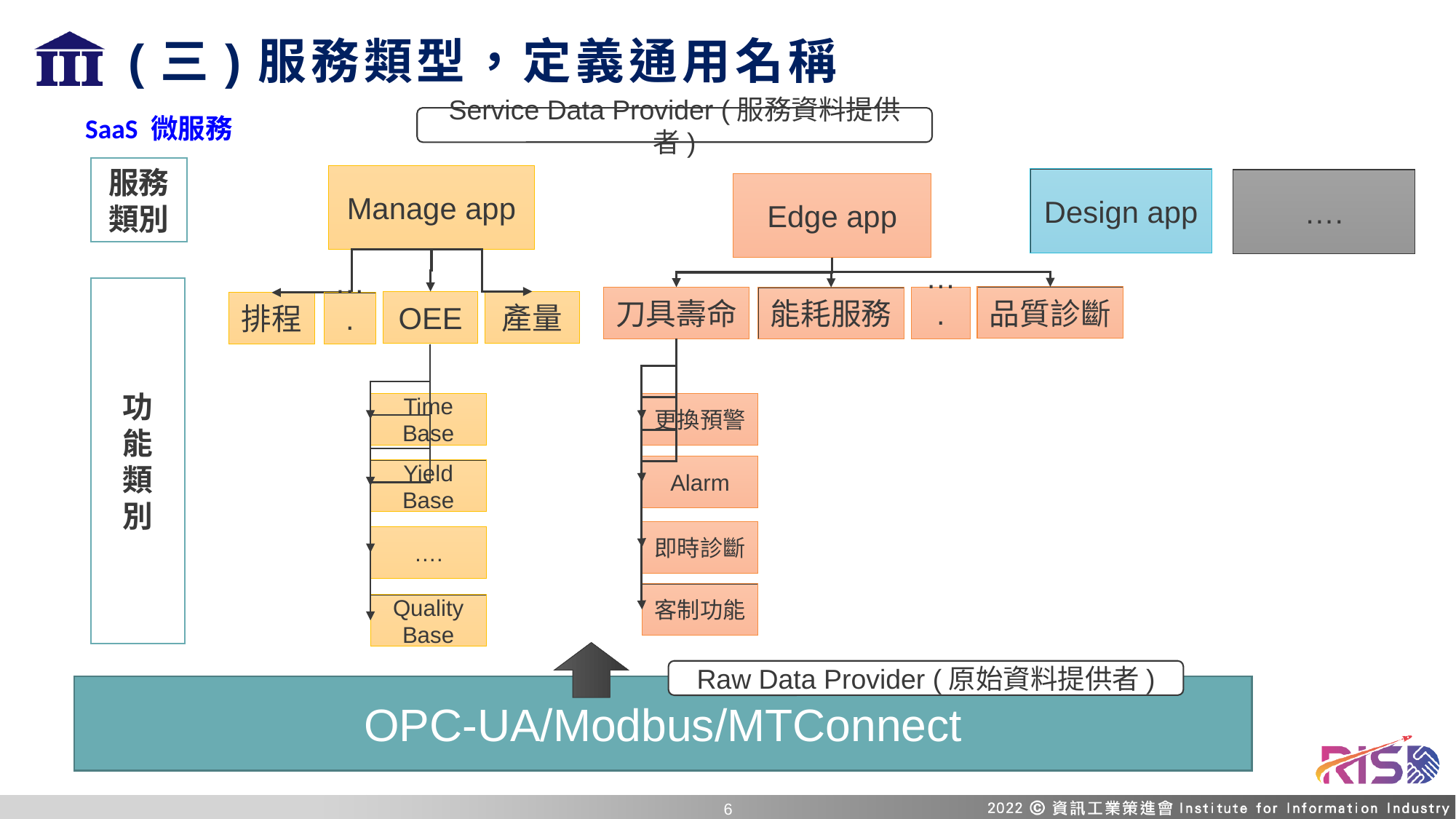

# (三)服務類型，定義通用名稱
SaaS 微服務
Service Data Provider (服務資料提供者)
服務類別
Manage app
Edge app
品質診斷
….

刀具壽命
能耗服務
OEE
產量
排程
Time Base
Yield Base
….
Quality
Base
….

更換預警
Alarm
即時診斷
客制功能
Design app
….
功
能
類
別

Raw Data Provider (原始資料提供者)
OPC-UA/Modbus/MTConnect
6